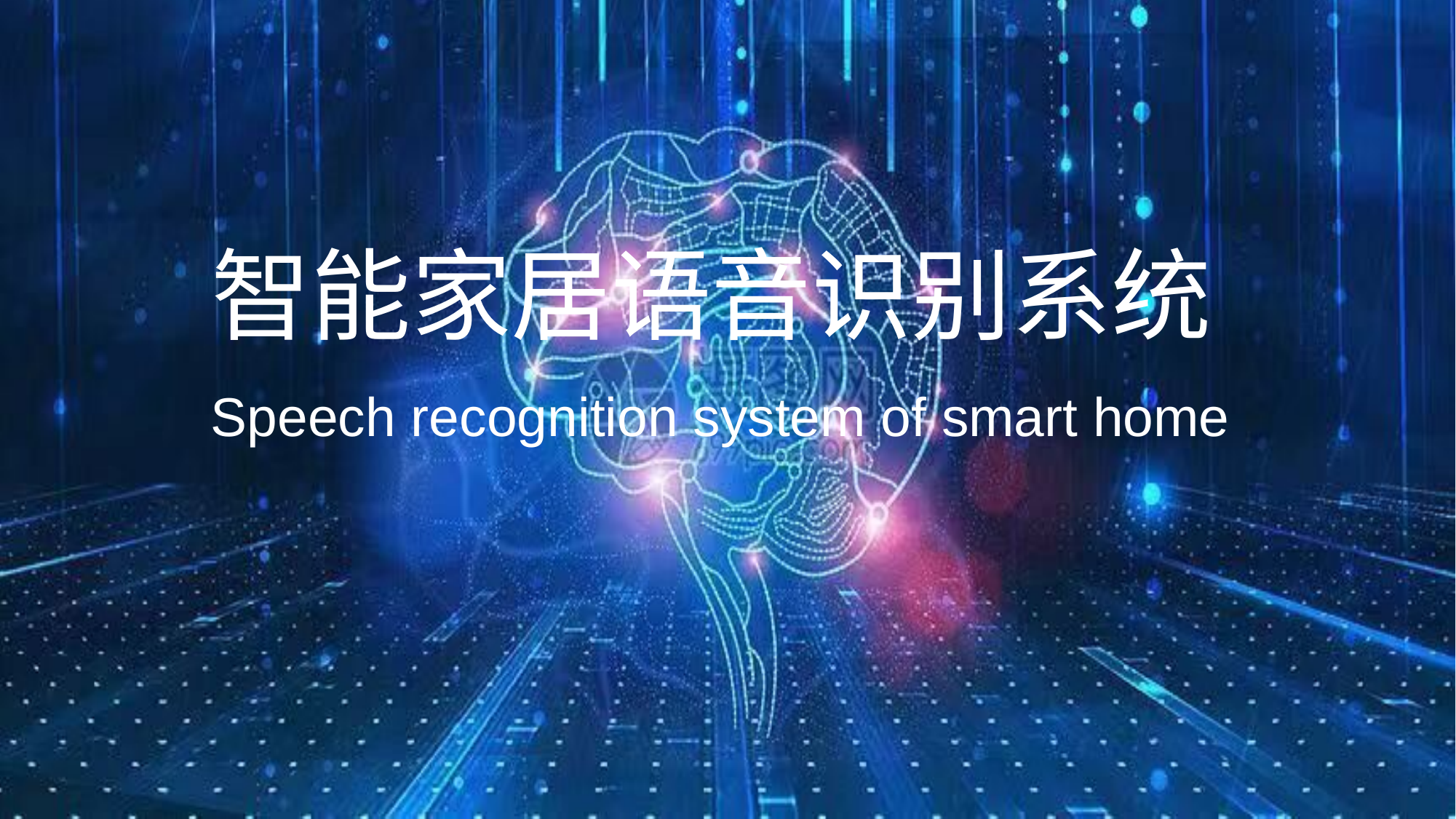

智能家居语音识别系统
Speech recognition system of smart home